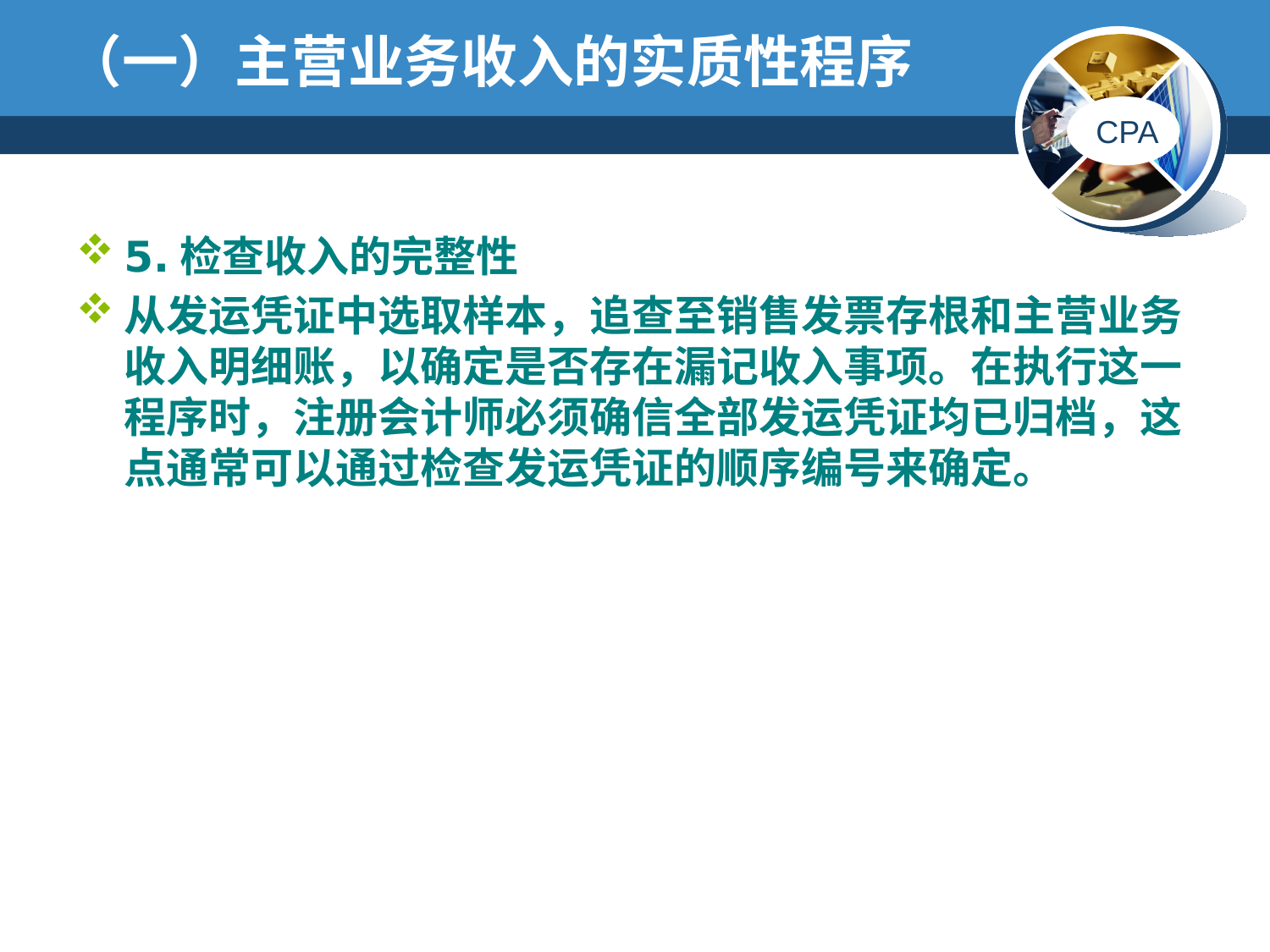

# （一）主营业务收入的实质性程序

5.检查收入的完整性
从发运凭证中选取样本，追查至销售发票存根和主营业务收入明细账，以确定是否存在漏记收入事项。在执行这一程序时，注册会计师必须确信全部发运凭证均已归档，这点通常可以通过检查发运凭证的顺序编号来确定。